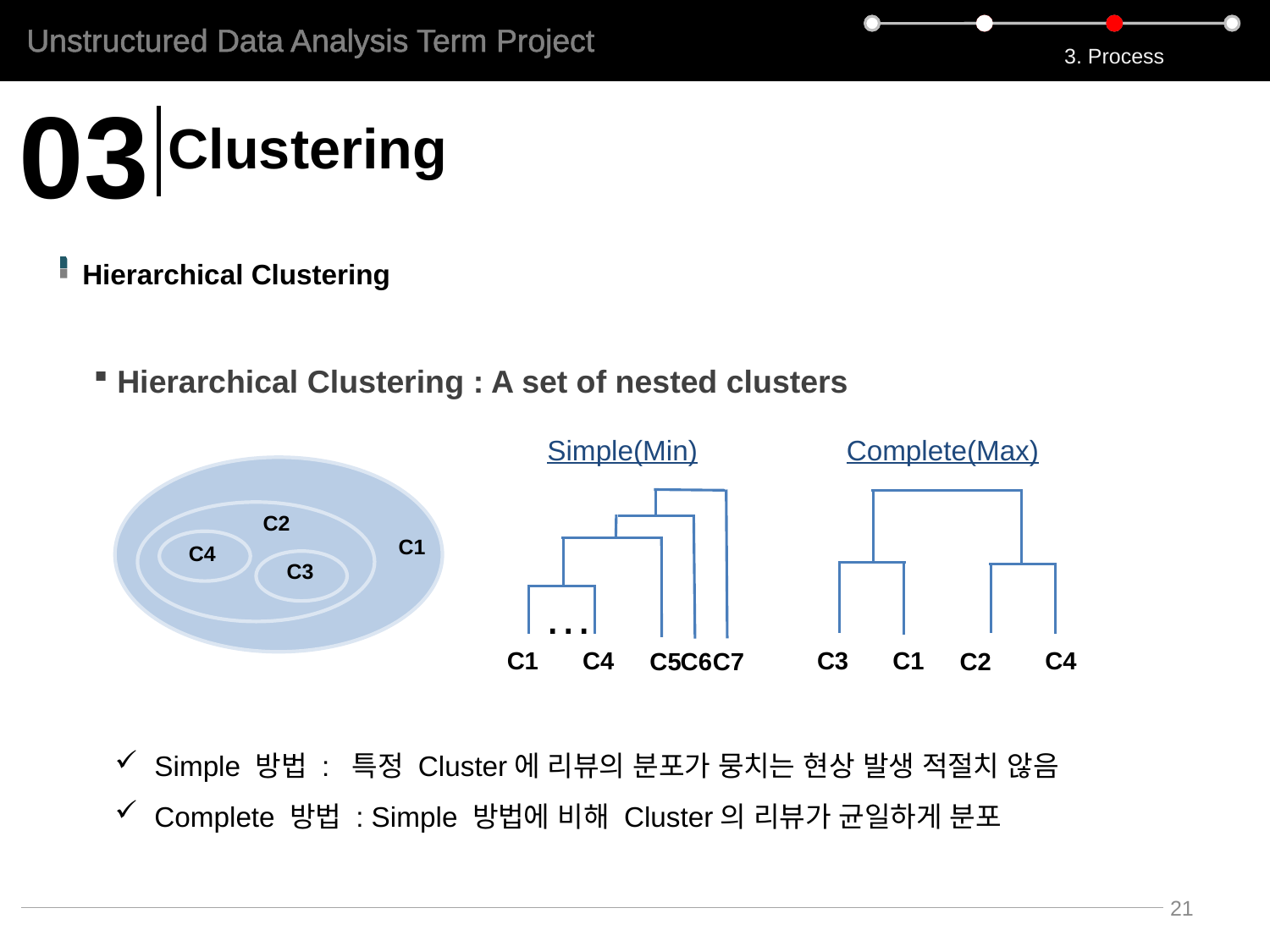

Unstructured Data Analysis Term Project

3. Process
03
Clustering
Hierarchical Clustering

 Hierarchical Clustering : A set of nested clusters
Simple(Min)
Complete(Max)
C4
C3
C1
C2

C2
C1
C4
C3
C1
C4
C7
C5
…
C6
Simple 방법 :  특정 Cluster에 리뷰의 분포가 뭉치는 현상 발생 적절치 않음
Complete 방법 : Simple 방법에 비해 Cluster의 리뷰가 균일하게 분포
21